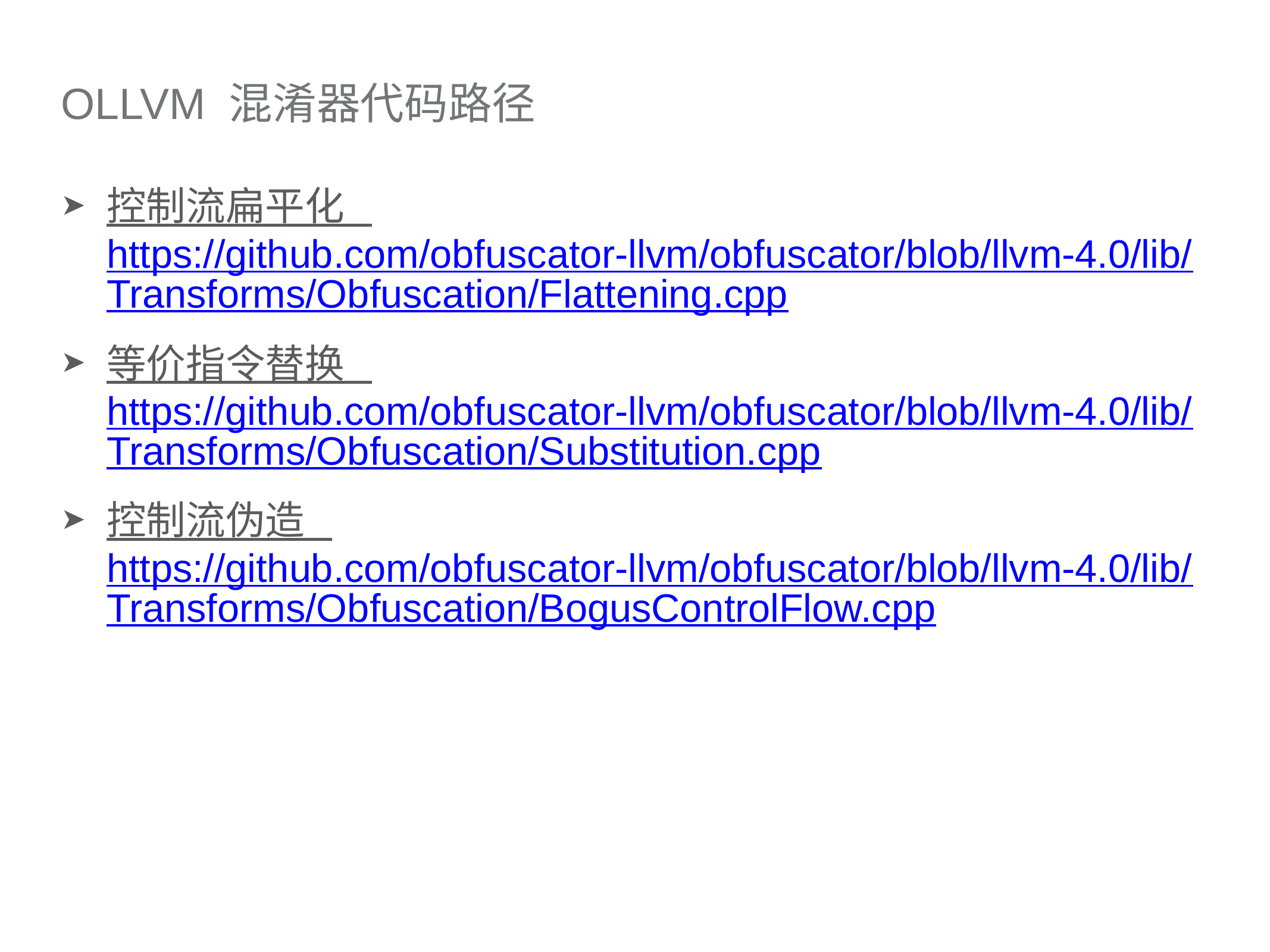

# OLLVM 混淆器代码路径

控制流扁平化   https://github.com/obfuscator-llvm/obfuscator/blob/llvm-4.0/lib/Transforms/Obfuscation/Flattening.cpp
等价指令替换   https://github.com/obfuscator-llvm/obfuscator/blob/llvm-4.0/lib/Transforms/Obfuscation/Substitution.cpp
控制流伪造   https://github.com/obfuscator-llvm/obfuscator/blob/llvm-4.0/lib/Transforms/Obfuscation/BogusControlFlow.cpp